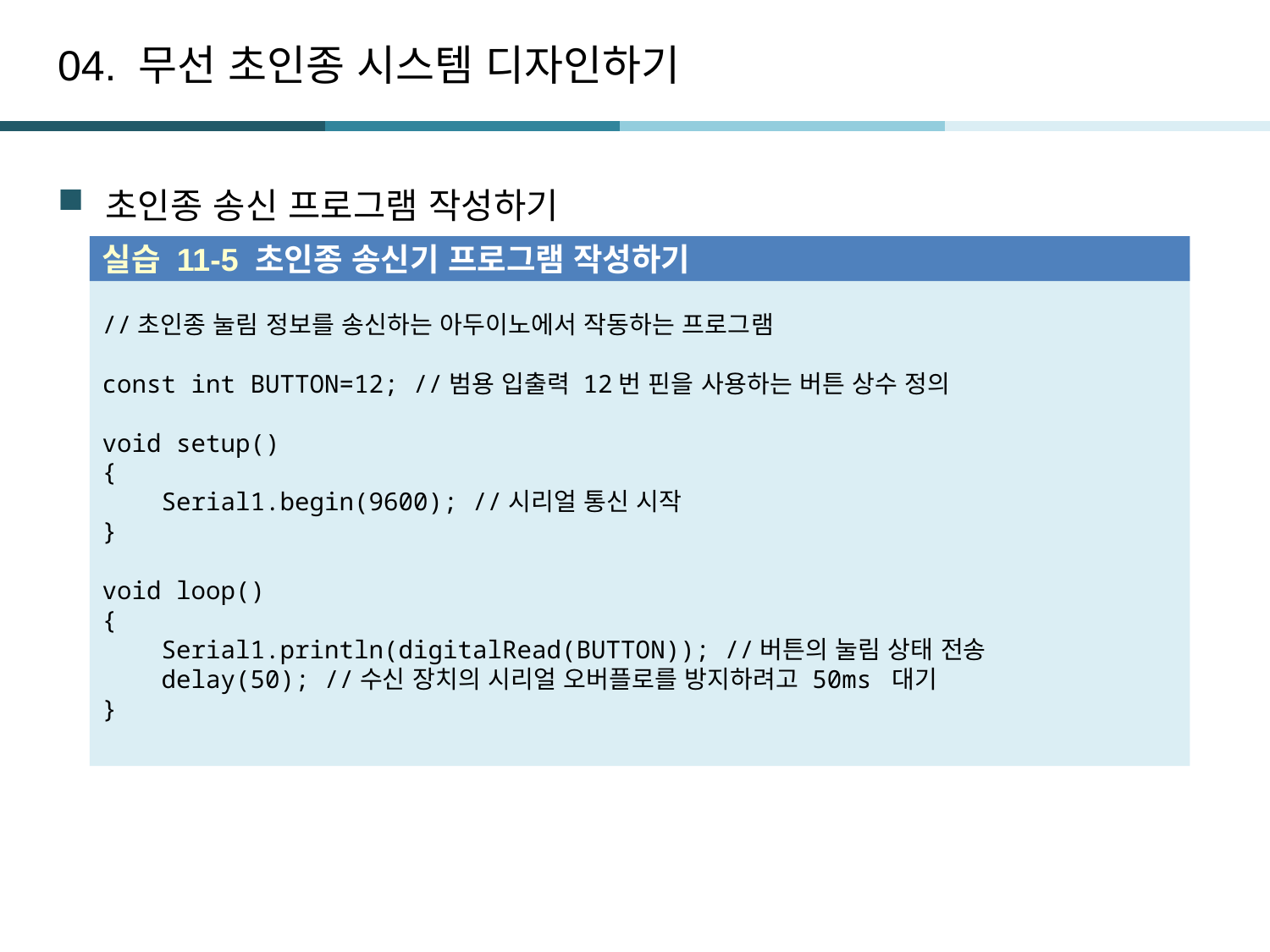

# 04. 무선 초인종 시스템 디자인하기
초인종 송신 프로그램 작성하기

실습 11-5 초인종 송신기 프로그램 작성하기
//초인종 눌림 정보를 송신하는 아두이노에서 작동하는 프로그램

const int BUTTON=12; //범용 입출력 12번 핀을 사용하는 버튼 상수 정의

void setup()
{
    Serial1.begin(9600); //시리얼 통신 시작
}

void loop()
{
    Serial1.println(digitalRead(BUTTON)); //버튼의 눌림 상태 전송
    delay(50); //수신 장치의 시리얼 오버플로를 방지하려고 50ms 대기
}